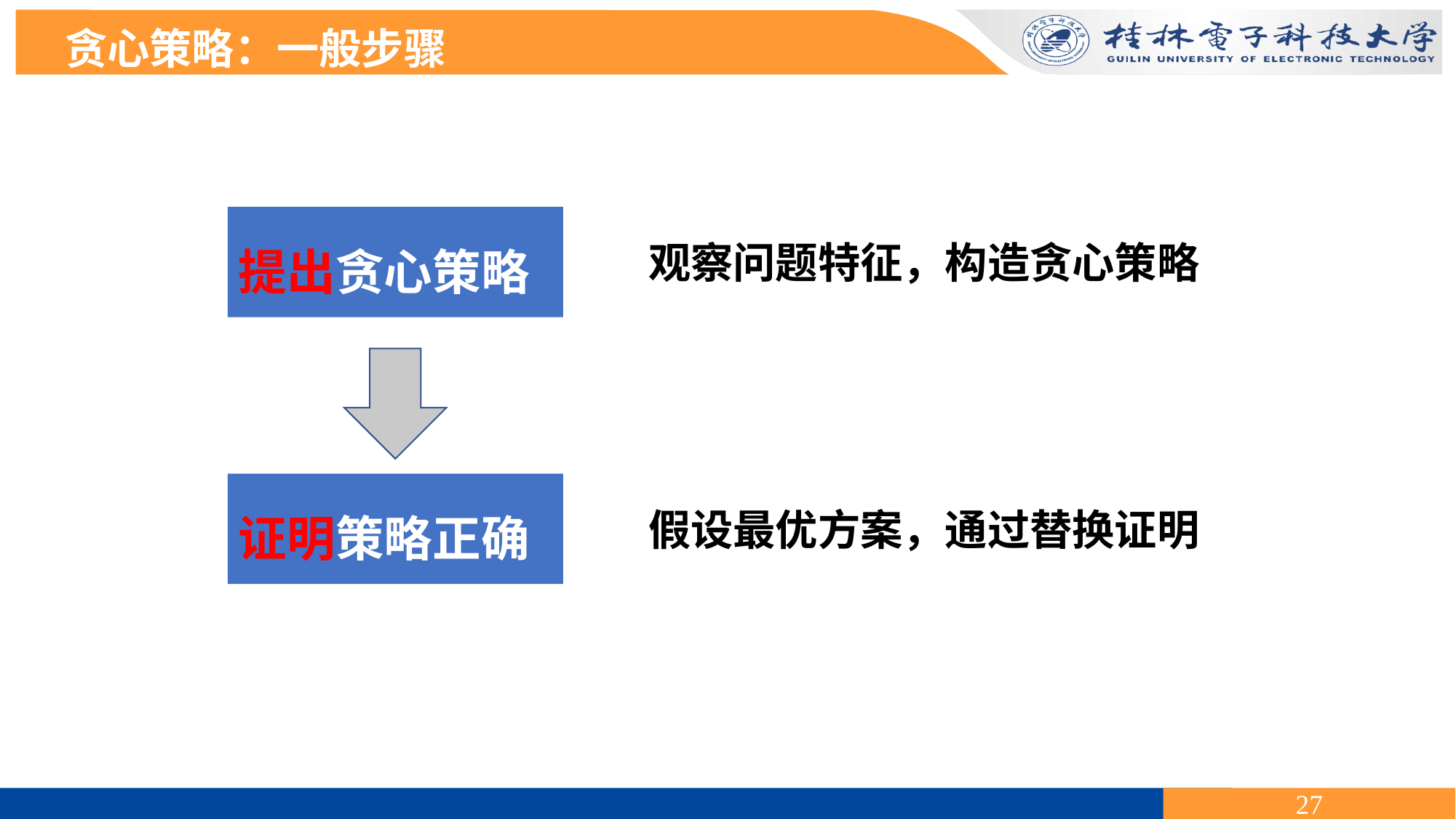

贪心策略：一般步骤
提出贪心策略
观察问题特征，构造贪心策略

证明策略正确
假设最优方案，通过替换证明